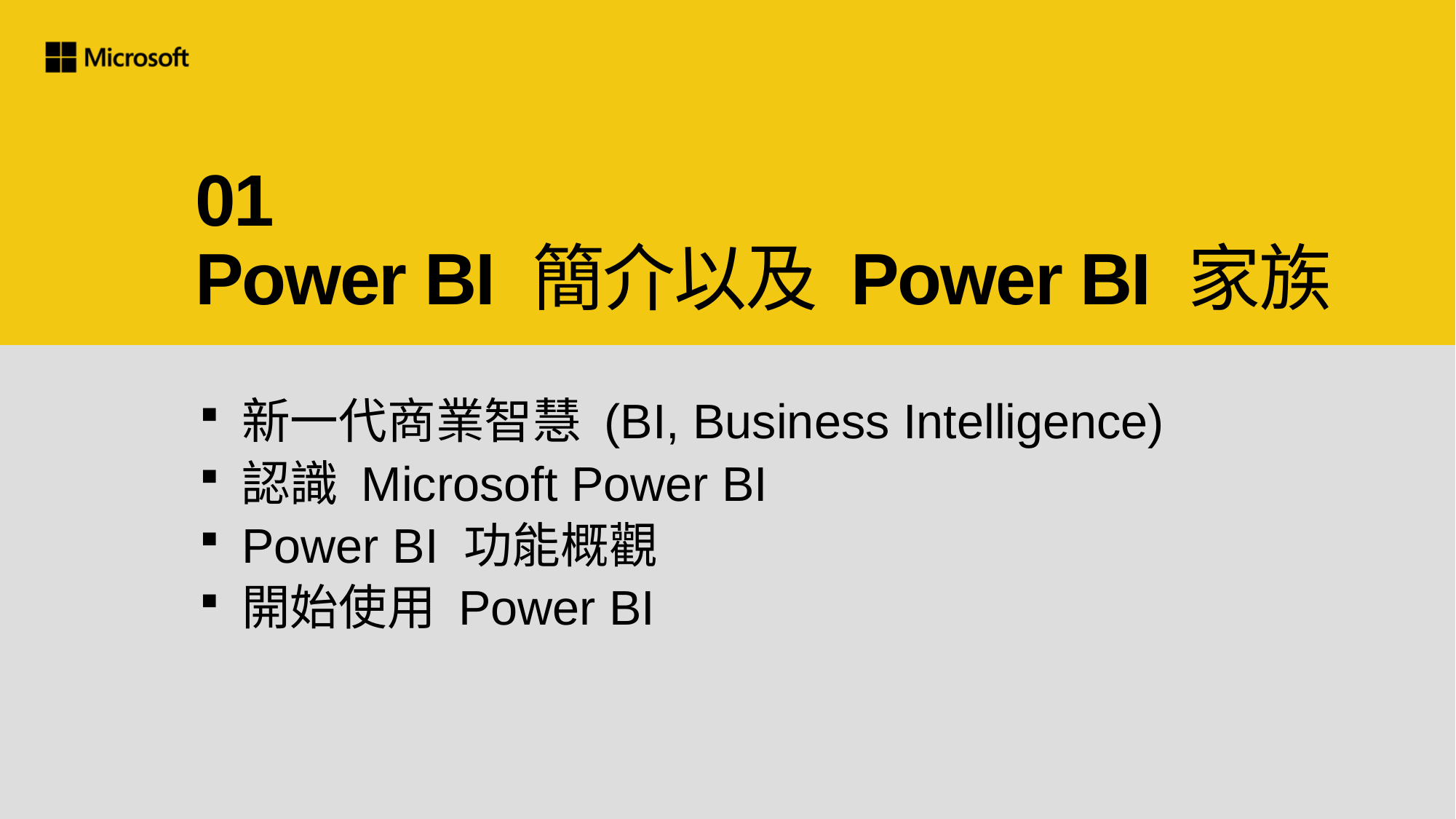

# 01 Power BI 簡介以及 Power BI 家族
新一代商業智慧 (BI, Business Intelligence)
認識 Microsoft Power BI
Power BI 功能概觀
開始使用 Power BI